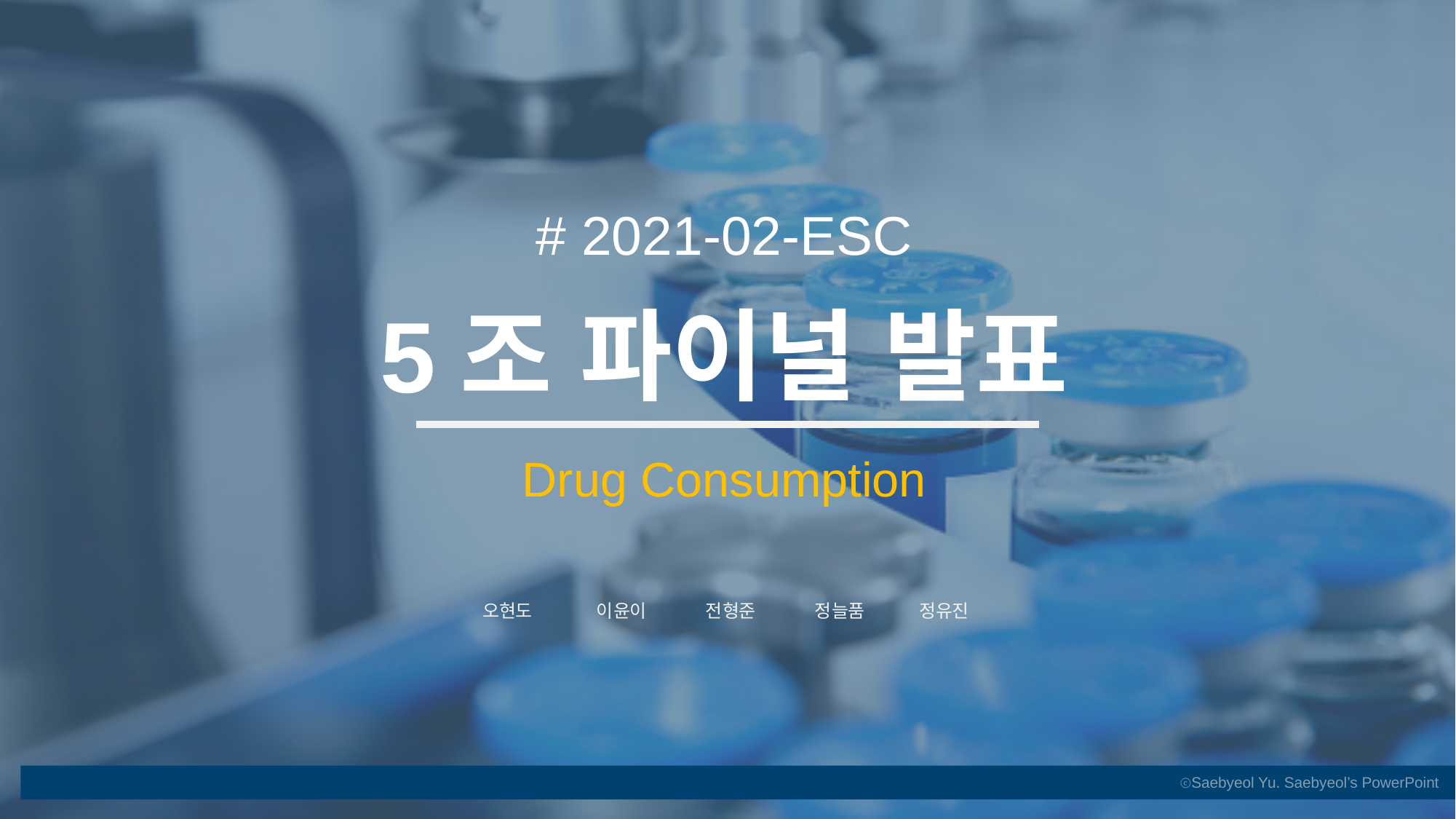

# 2021-02-ESC
5조 파이널 발표
Drug Consumption
오현도	 이윤이	 전형준	 정늘품 	정유진